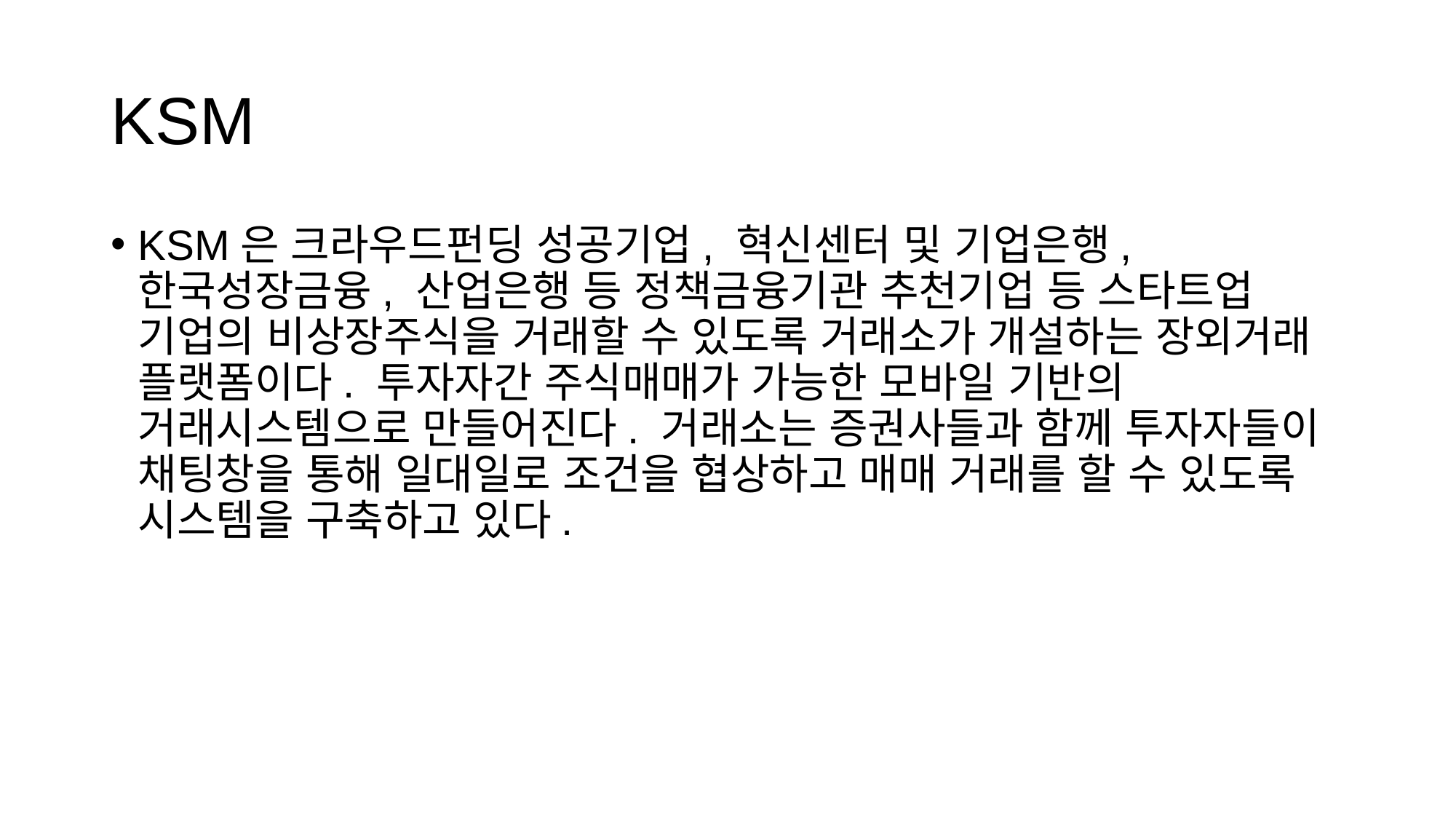

# KSM
KSM은 크라우드펀딩 성공기업, 혁신센터 및 기업은행, 한국성장금융, 산업은행 등 정책금융기관 추천기업 등 스타트업 기업의 비상장주식을 거래할 수 있도록 거래소가 개설하는 장외거래 플랫폼이다. 투자자간 주식매매가 가능한 모바일 기반의 거래시스템으로 만들어진다. 거래소는 증권사들과 함께 투자자들이 채팅창을 통해 일대일로 조건을 협상하고 매매 거래를 할 수 있도록 시스템을 구축하고 있다.